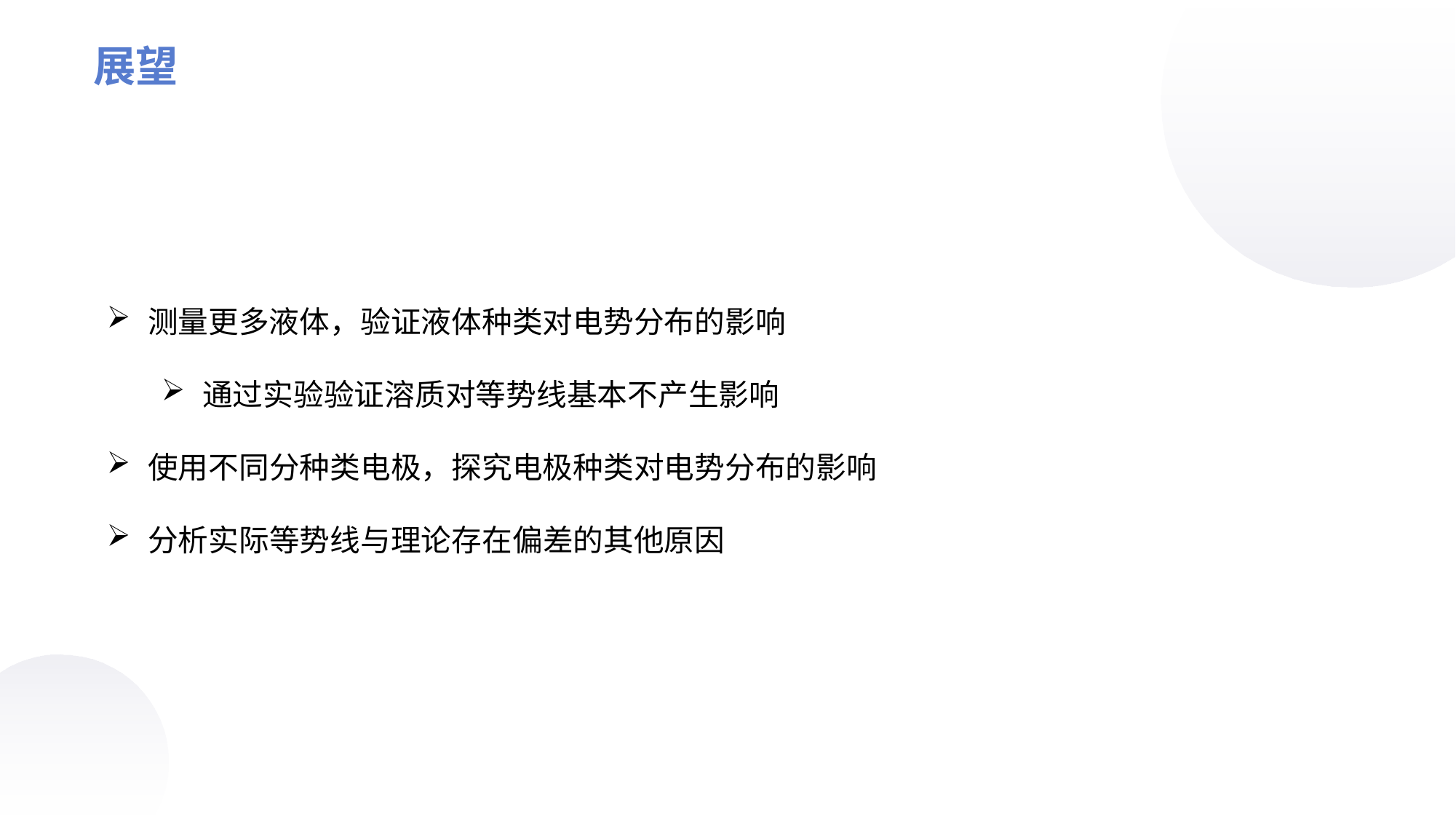

展望
测量更多液体，验证液体种类对电势分布的影响
通过实验验证溶质对等势线基本不产生影响
使用不同分种类电极，探究电极种类对电势分布的影响
分析实际等势线与理论存在偏差的其他原因